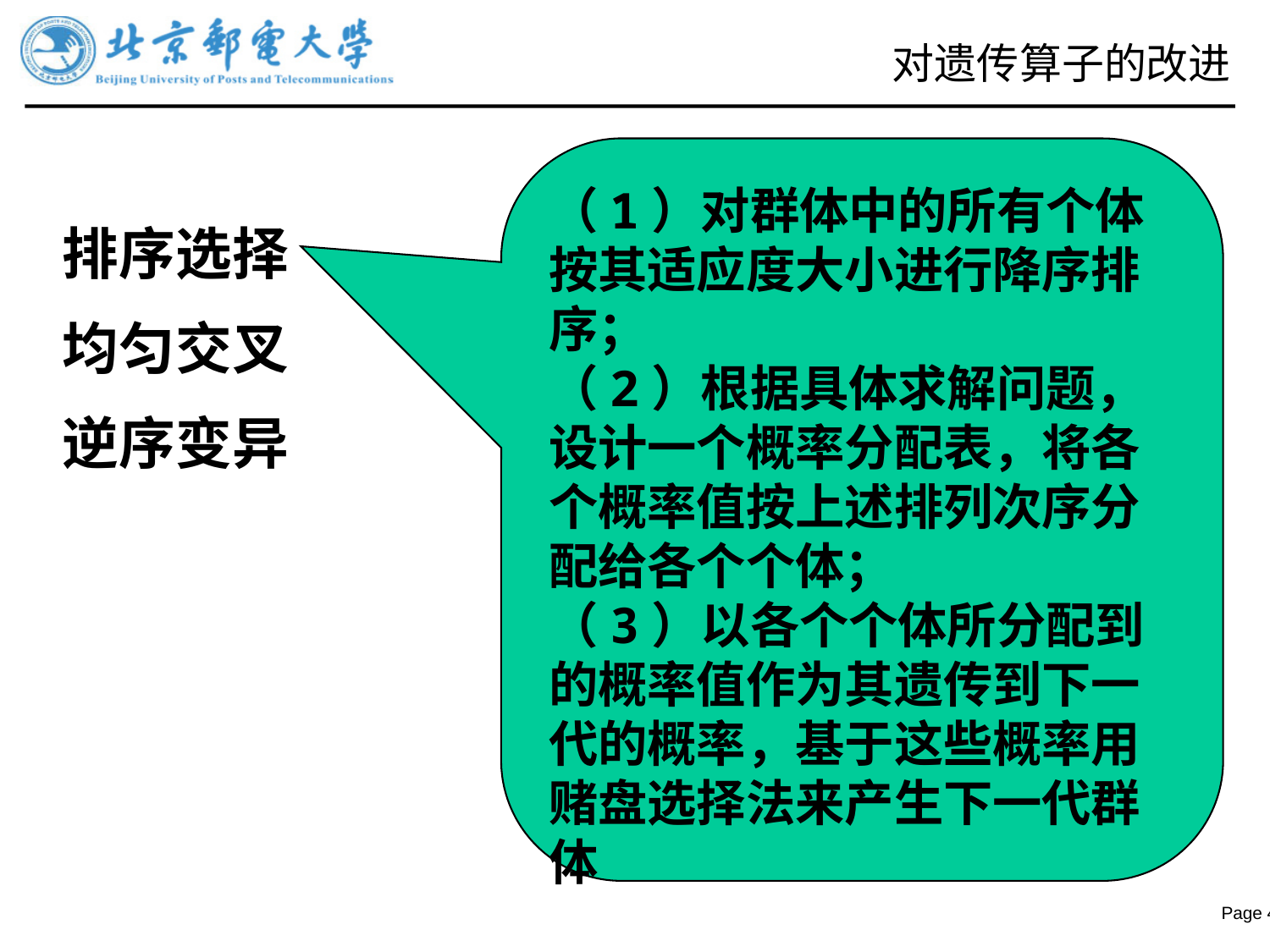

# 对遗传算子的改进
（1）对群体中的所有个体按其适应度大小进行降序排序；
（2）根据具体求解问题，设计一个概率分配表，将各个概率值按上述排列次序分配给各个个体；
（3）以各个个体所分配到的概率值作为其遗传到下一代的概率，基于这些概率用赌盘选择法来产生下一代群体
排序选择
均匀交叉
逆序变异